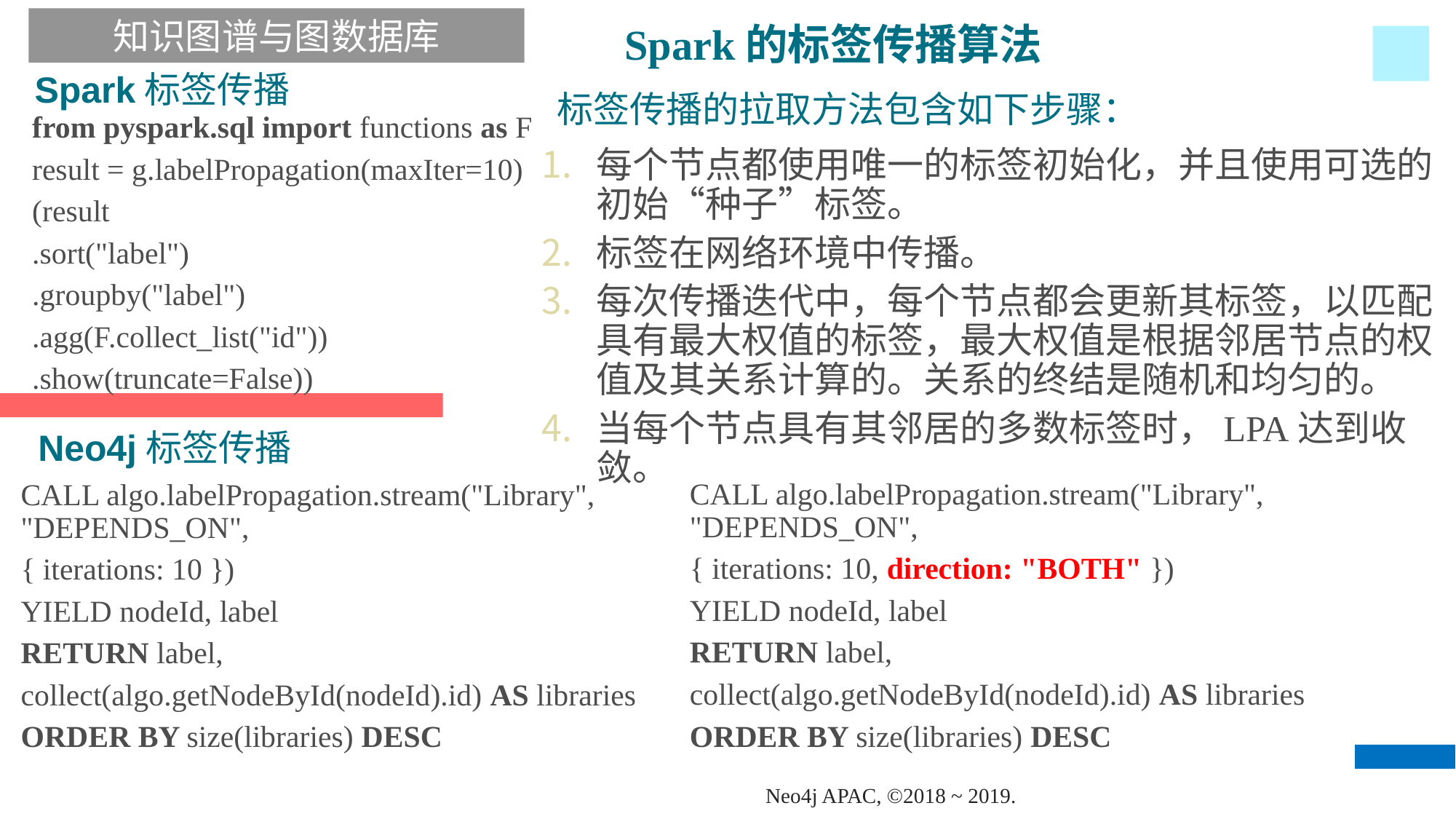

知识图谱与图数据库
Spark的标签传播算法

Spark标签传播
标签传播的拉取方法包含如下步骤：
from pyspark.sql import functions as F
result = g.labelPropagation(maxIter=10)
(result
.sort("label")
.groupby("label")
.agg(F.collect_list("id"))
.show(truncate=False))
每个节点都使用唯一的标签初始化，并且使用可选的初始“种子”标签。
标签在网络环境中传播。
每次传播迭代中，每个节点都会更新其标签，以匹配具有最大权值的标签，最大权值是根据邻居节点的权值及其关系计算的。关系的终结是随机和均匀的。
当每个节点具有其邻居的多数标签时，LPA达到收敛。
Neo4j标签传播
CALL algo.labelPropagation.stream("Library", "DEPENDS_ON",
{ iterations: 10, direction: "BOTH" })
YIELD nodeId, label
RETURN label,
collect(algo.getNodeById(nodeId).id) AS libraries
ORDER BY size(libraries) DESC
CALL algo.labelPropagation.stream("Library", "DEPENDS_ON",
{ iterations: 10 })
YIELD nodeId, label
RETURN label,
collect(algo.getNodeById(nodeId).id) AS libraries
ORDER BY size(libraries) DESC